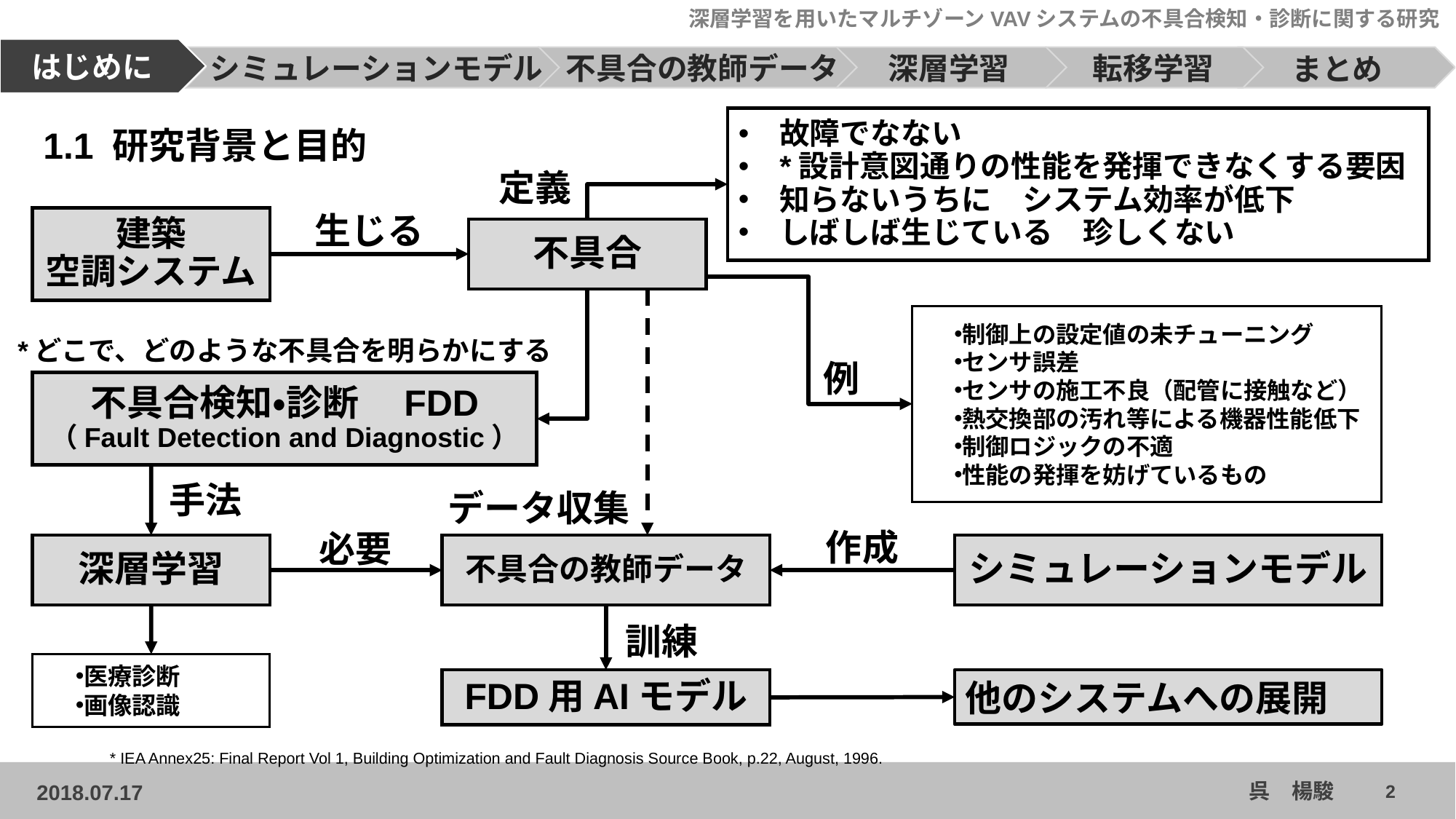

故障でなない
*設計意図通りの性能を発揮できなくする要因
知らないうちに　システム効率が低下
しばしば生じている　珍しくない
定義
制御上の設定値の未チューニング
センサ誤差
センサの施工不良（配管に接触など）
熱交換部の汚れ等による機器性能低下
制御ロジックの不適
性能の発揮を妨げているもの
例
1.1 研究背景と目的
生じる
建築
空調システム
不具合
*どこで、どのような不具合を明らかにする
不具合検知・診断　FDD
（Fault Detection and Diagnostic）
データ収集
手法
深層学習
医療診断
画像認識
作成
必要
シミュレーションモデル
不具合の教師データ
訓練
FDD用AIモデル
他のシステムへの展開
* IEA Annex25: Final Report Vol 1, Building Optimization and Fault Diagnosis Source Book, p.22, August, 1996.